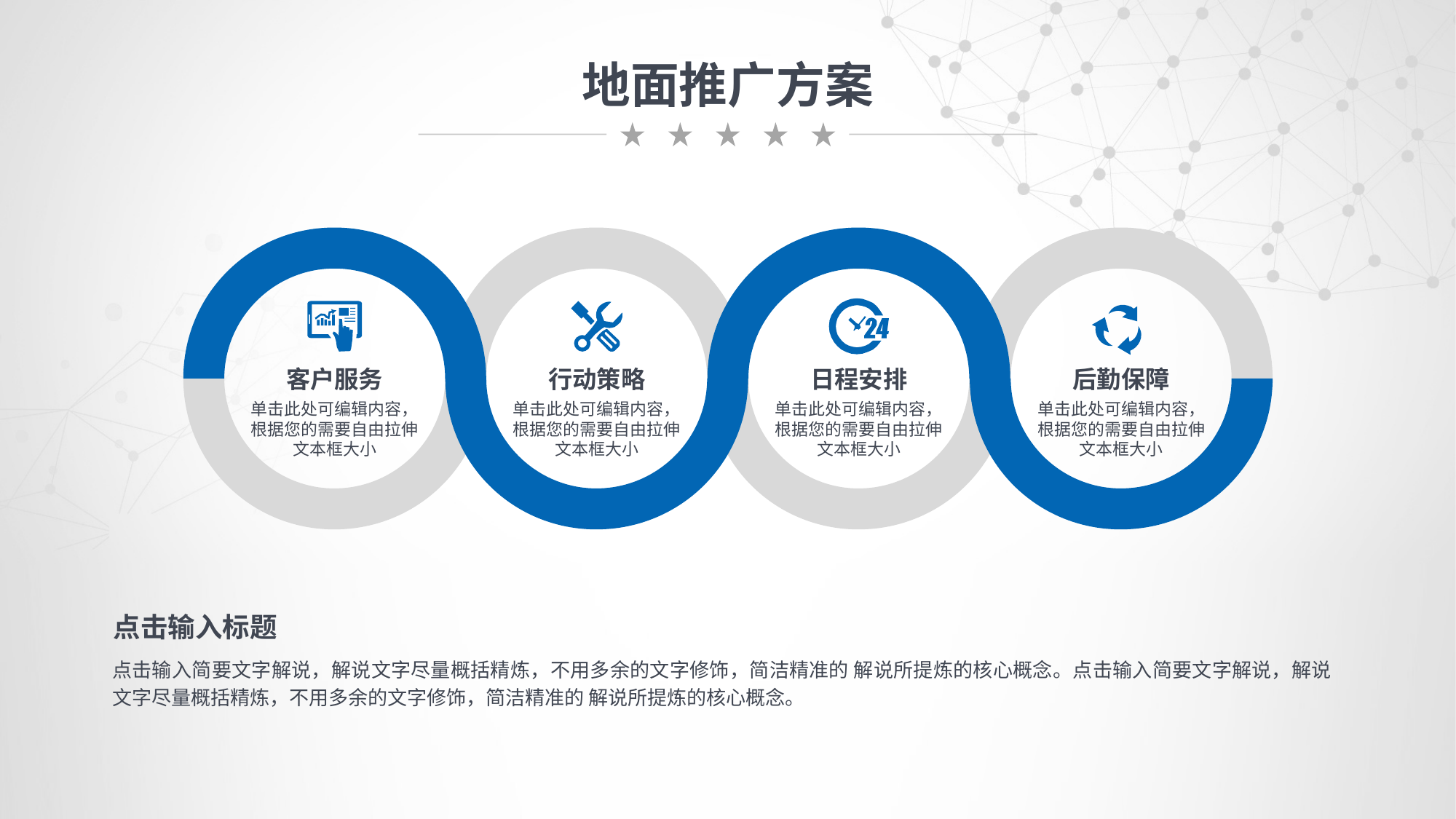

地面推广方案

客户服务
单击此处可编辑内容，根据您的需要自由拉伸文本框大小
行动策略
单击此处可编辑内容，根据您的需要自由拉伸文本框大小
日程安排
单击此处可编辑内容，根据您的需要自由拉伸文本框大小
后勤保障
单击此处可编辑内容，根据您的需要自由拉伸文本框大小
点击输入标题
点击输入简要文字解说，解说文字尽量概括精炼，不用多余的文字修饰，简洁精准的 解说所提炼的核心概念。点击输入简要文字解说，解说文字尽量概括精炼，不用多余的文字修饰，简洁精准的 解说所提炼的核心概念。